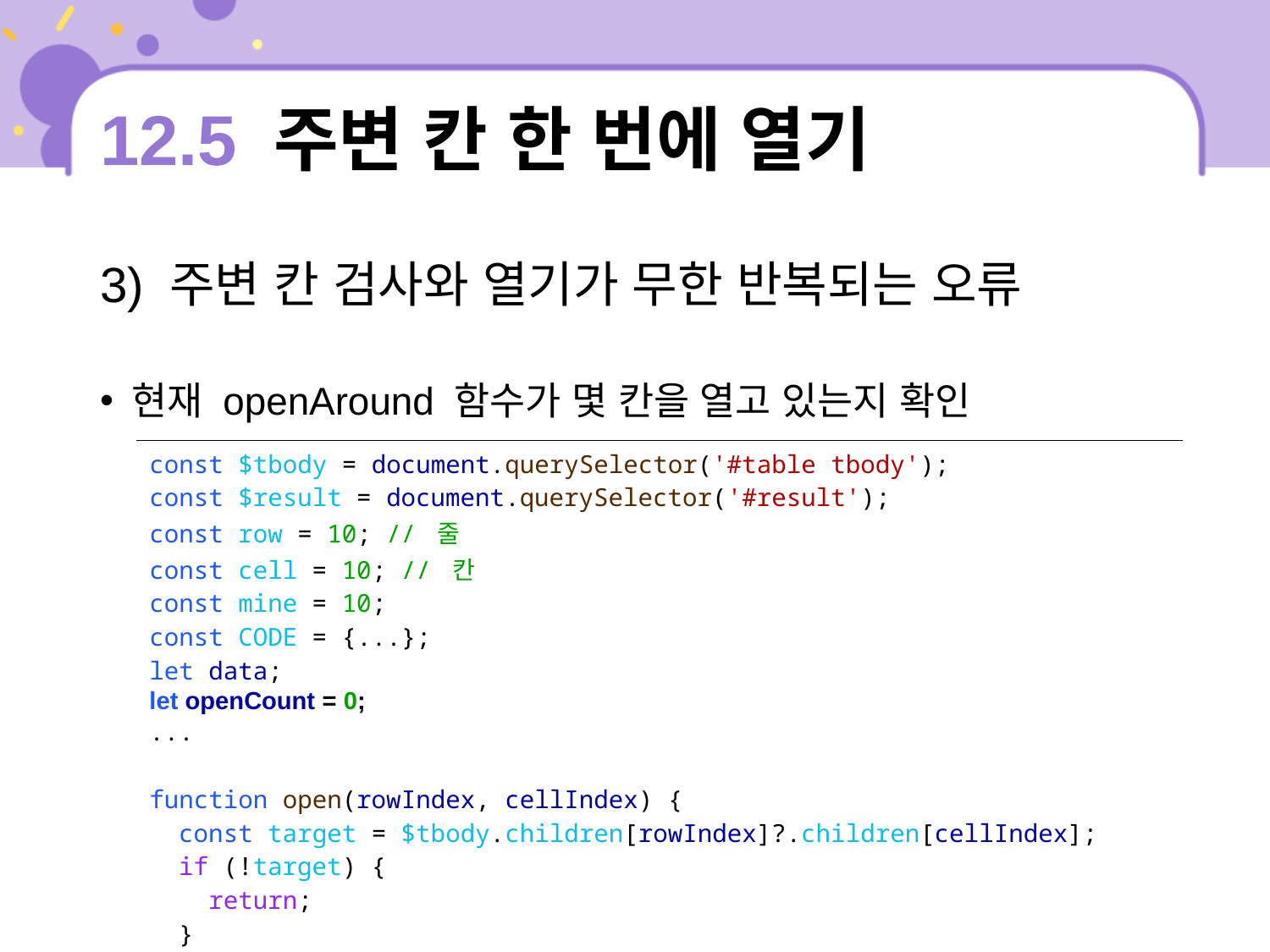

# 12.5 주변 칸 한 번에 열기
3) 주변 칸 검사와 열기가 무한 반복되는 오류
현재 openAround 함수가 몇 칸을 열고 있는지 확인
| const $tbody = document.querySelector('#table tbody'); const $result = document.querySelector('#result'); const row = 10; // 줄 const cell = 10; // 칸 const mine = 10; const CODE = {...}; let data; let openCount = 0; ... function open(rowIndex, cellIndex) { const target = $tbody.children[rowIndex]?.children[cellIndex]; if (!target) { return; } const count = countMine(rowIndex, cellIndex); |
| --- |